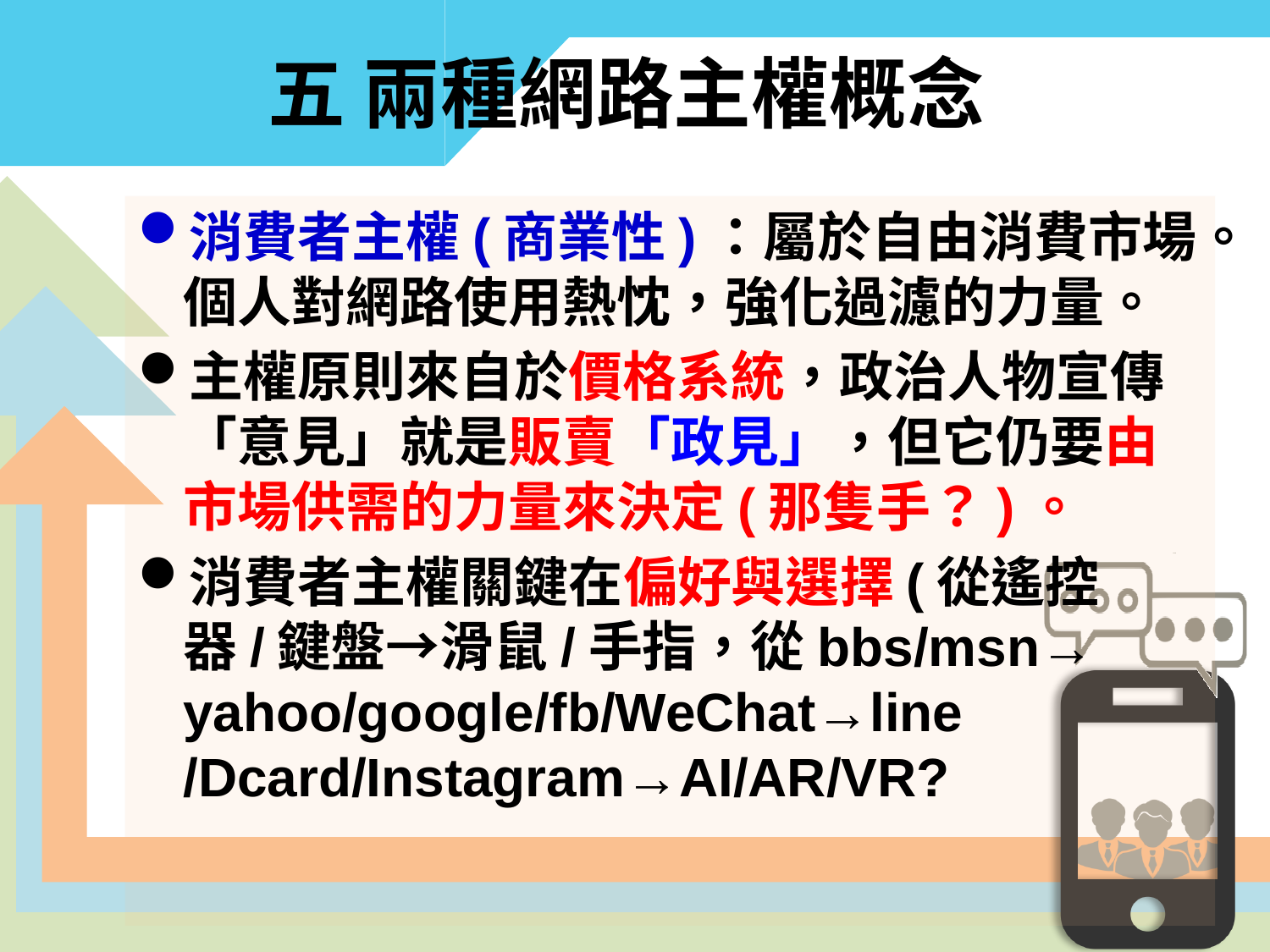

# 五 兩種網路主權概念
消費者主權(商業性)：屬於自由消費市場。個人對網路使用熱忱，強化過濾的力量。
主權原則來自於價格系統，政治人物宣傳「意見」就是販賣「政見」，但它仍要由市場供需的力量來決定(那隻手？)。
消費者主權關鍵在偏好與選擇(從遙控器/鍵盤→滑鼠/手指，從bbs/msn→ yahoo/google/fb/WeChat→line /Dcard/Instagram→AI/AR/VR?